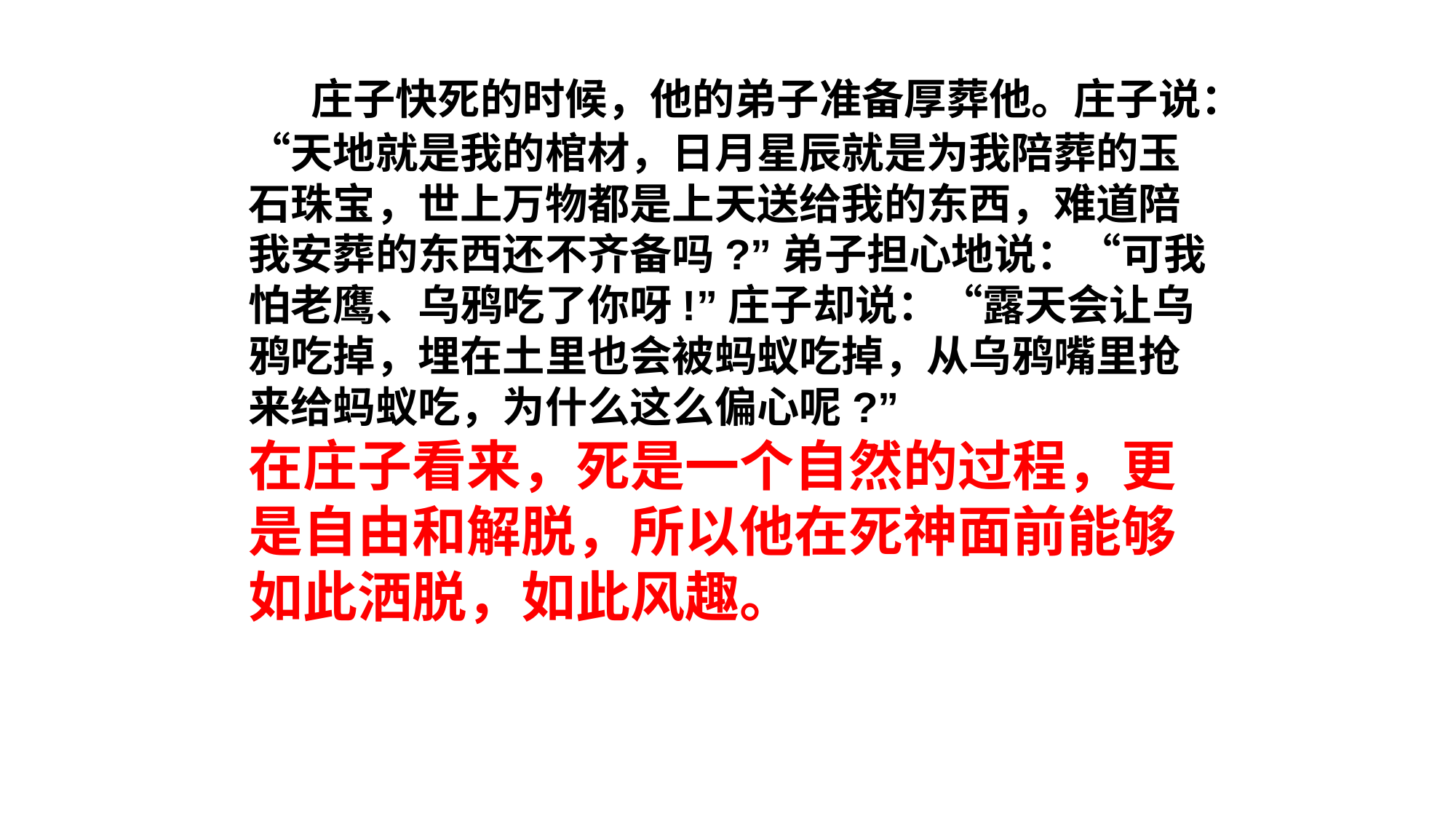

庄子快死的时候，他的弟子准备厚葬他。庄子说：“天地就是我的棺材，日月星辰就是为我陪葬的玉石珠宝，世上万物都是上天送给我的东西，难道陪我安葬的东西还不齐备吗?”弟子担心地说：“可我怕老鹰、乌鸦吃了你呀!”庄子却说：“露天会让乌鸦吃掉，埋在土里也会被蚂蚁吃掉，从乌鸦嘴里抢来给蚂蚁吃，为什么这么偏心呢?”
在庄子看来，死是一个自然的过程，更是自由和解脱，所以他在死神面前能够如此洒脱，如此风趣。